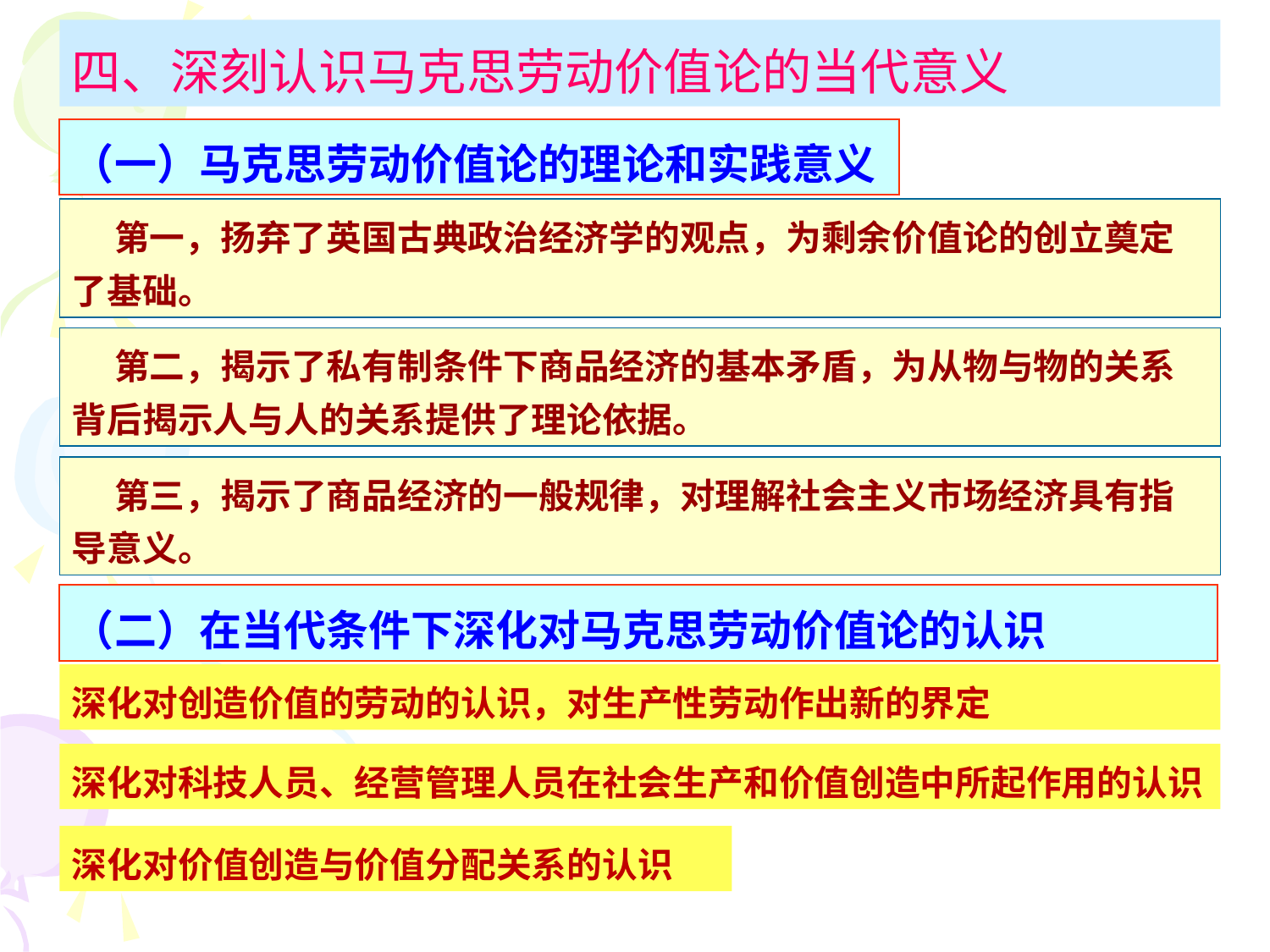

四、深刻认识马克思劳动价值论的当代意义
（一）马克思劳动价值论的理论和实践意义
第一，扬弃了英国古典政治经济学的观点，为剩余价值论的创立奠定了基础。
第二，揭示了私有制条件下商品经济的基本矛盾，为从物与物的关系背后揭示人与人的关系提供了理论依据。
第三，揭示了商品经济的一般规律，对理解社会主义市场经济具有指导意义。
（二）在当代条件下深化对马克思劳动价值论的认识
深化对创造价值的劳动的认识，对生产性劳动作出新的界定
深化对科技人员、经营管理人员在社会生产和价值创造中所起作用的认识
深化对价值创造与价值分配关系的认识